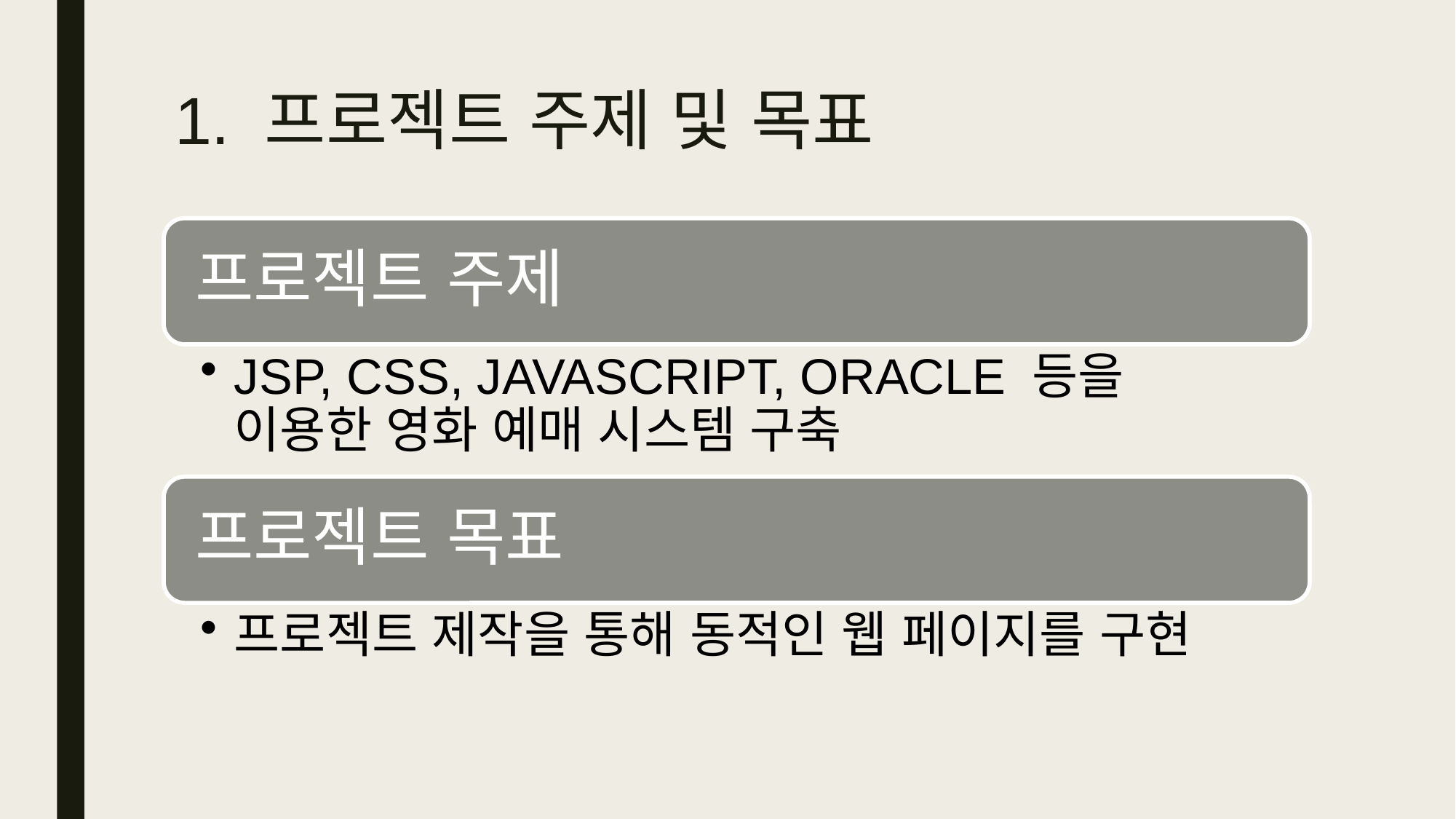

# 1. 프로젝트 주제 및 목표
프로젝트 주제
JSP, CSS, JAVASCRIPT, ORACLE 등을 이용한 영화 예매 시스템 구축
프로젝트 목표
프로젝트 제작을 통해 동적인 웹 페이지를 구현